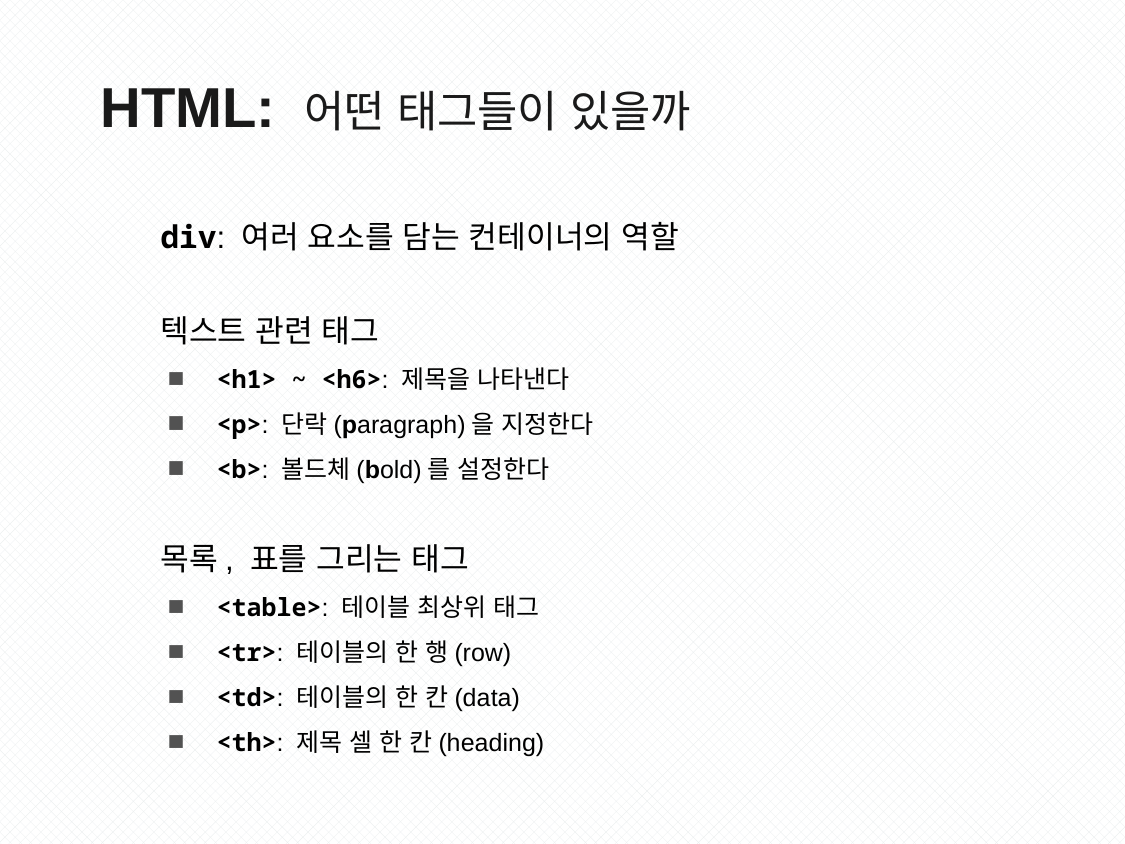

HTML: 어떤 태그들이 있을까
div: 여러 요소를 담는 컨테이너의 역할
텍스트 관련 태그
<h1> ~ <h6>: 제목을 나타낸다
<p>: 단락(paragraph)을 지정한다
<b>: 볼드체(bold)를 설정한다
목록, 표를 그리는 태그
<table>: 테이블 최상위 태그
<tr>: 테이블의 한 행(row)
<td>: 테이블의 한 칸(data)
<th>: 제목 셀 한 칸(heading)